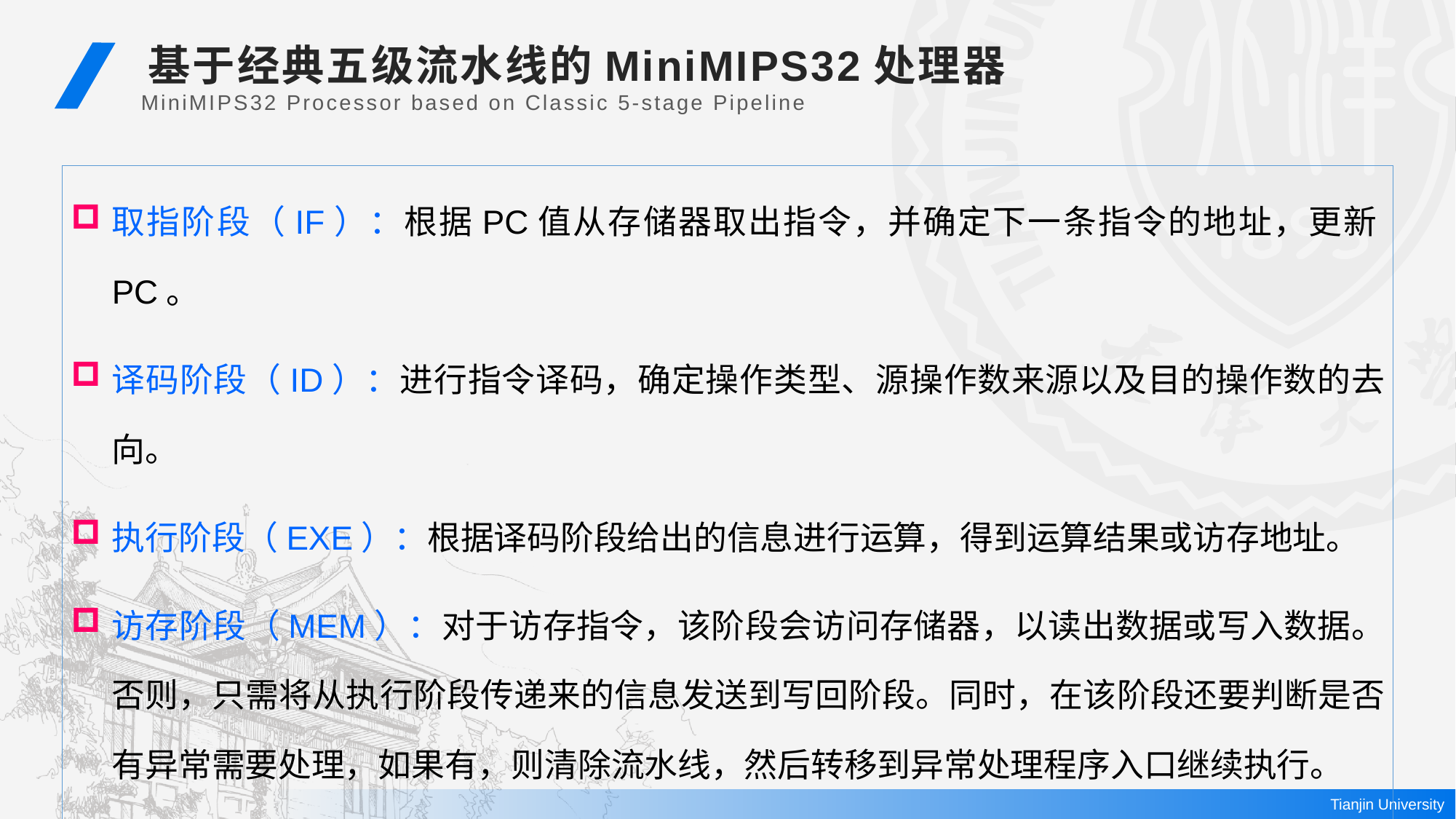

基于经典五级流水线的MiniMIPS32处理器
   MiniMIPS32 Processor based on Classic 5-stage Pipeline
取指阶段（IF）：根据PC值从存储器取出指令，并确定下一条指令的地址，更新PC。
译码阶段（ID）：进行指令译码，确定操作类型、源操作数来源以及目的操作数的去向。
执行阶段（EXE）：根据译码阶段给出的信息进行运算，得到运算结果或访存地址。
访存阶段（MEM）：对于访存指令，该阶段会访问存储器，以读出数据或写入数据。否则，只需将从执行阶段传递来的信息发送到写回阶段。同时，在该阶段还要判断是否有异常需要处理，如果有，则清除流水线，然后转移到异常处理程序入口继续执行。
写回阶段（WB）：将指令运算的结果写入到目的寄存器。